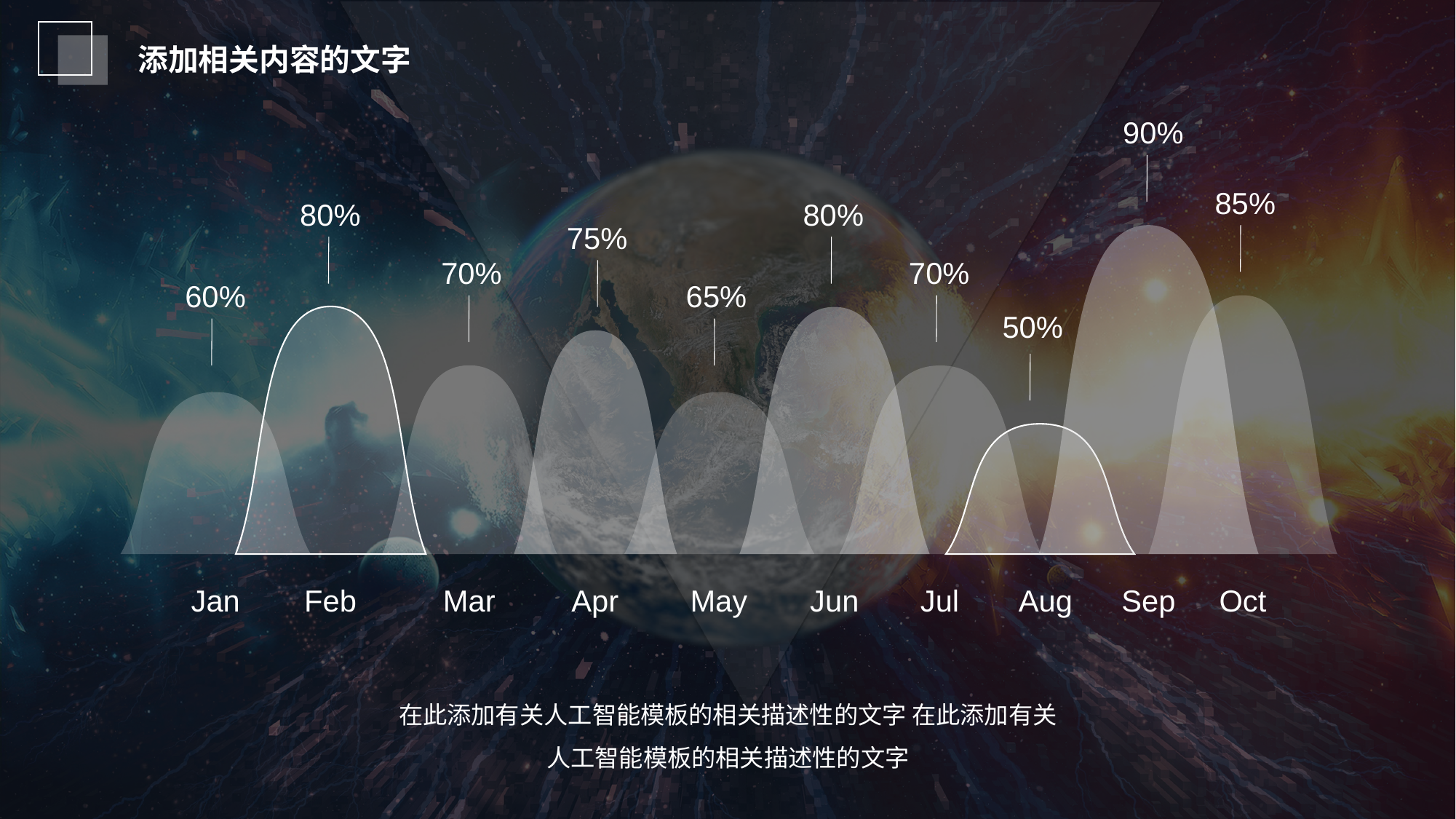

90%

Sep
85%

Oct
80%

Feb
80%

Jun
75%

Apr
70%

Mar
70%

Jul
60%

Jan
65%

May
50%

Aug
在此添加有关人工智能模板的相关描述性的文字 在此添加有关人工智能模板的相关描述性的文字